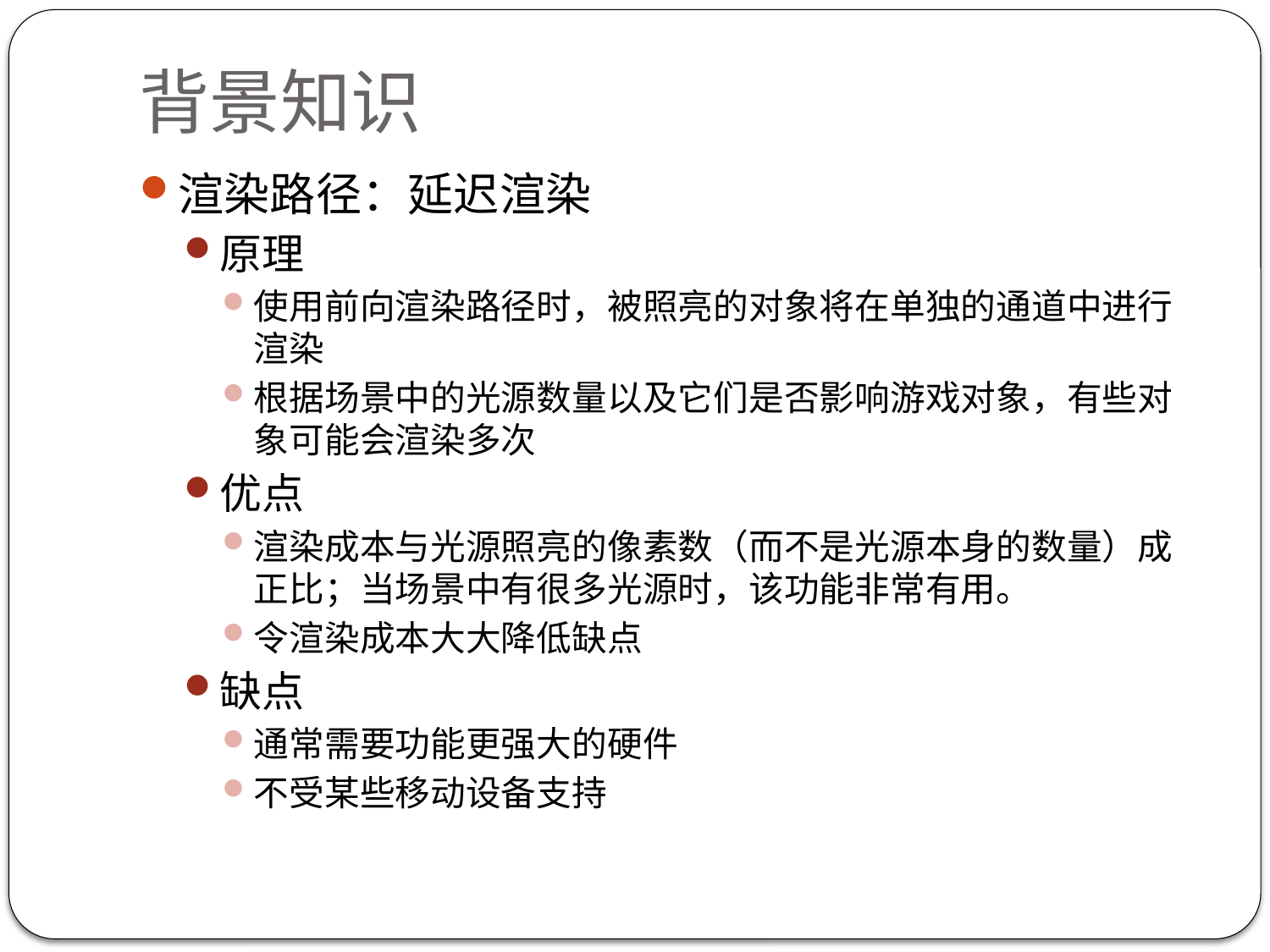

# 背景知识
渲染路径：延迟渲染
原理
使用前向渲染路径时，被照亮的对象将在单独的通道中进行渲染
根据场景中的光源数量以及它们是否影响游戏对象，有些对象可能会渲染多次
优点
渲染成本与光源照亮的像素数（而不是光源本身的数量）成正比；当场景中有很多光源时，该功能非常有用。
令渲染成本大大降低缺点
缺点
通常需要功能更强大的硬件
不受某些移动设备支持